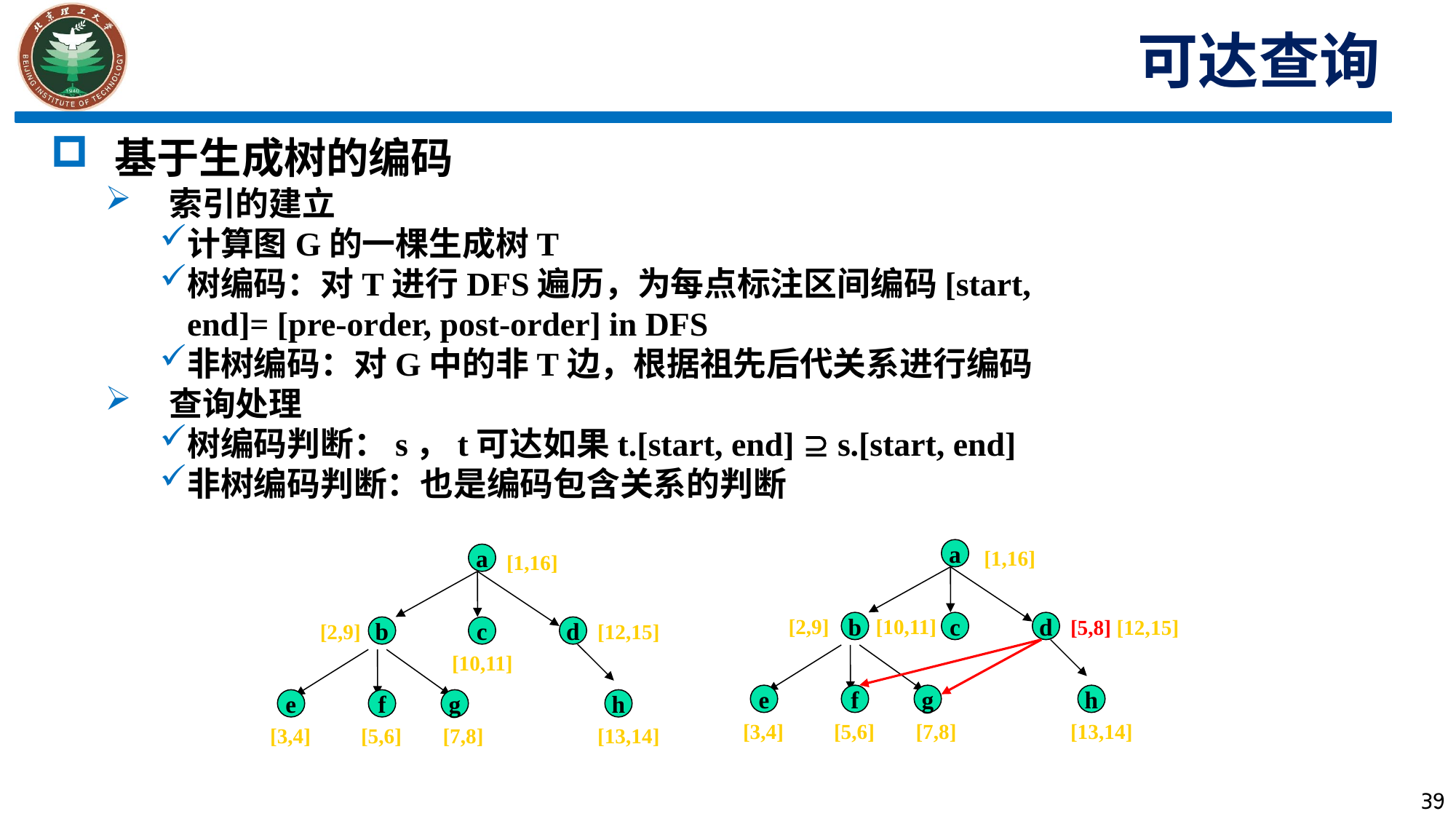

可达查询
基于生成树的编码
索引的建立
计算图G的一棵生成树T
树编码：对T进行DFS遍历，为每点标注区间编码[start, end]= [pre-order, post-order] in DFS
非树编码：对G中的非T边，根据祖先后代关系进行编码
查询处理
树编码判断：s，t可达如果t.[start, end] ⊇ s.[start, end]
非树编码判断：也是编码包含关系的判断

a
[1,16]
a
[1,16]

[2,9]
[10,11]
[5,8] [12,15]
b
c
d
[2,9]
[12,15]
b
c
d

[10,11]

e
f
g
h
e
f
g
h
[3,4]
[5,6]
[7,8]
[13,14]
[3,4]
[5,6]
[7,8]
[13,14]
39